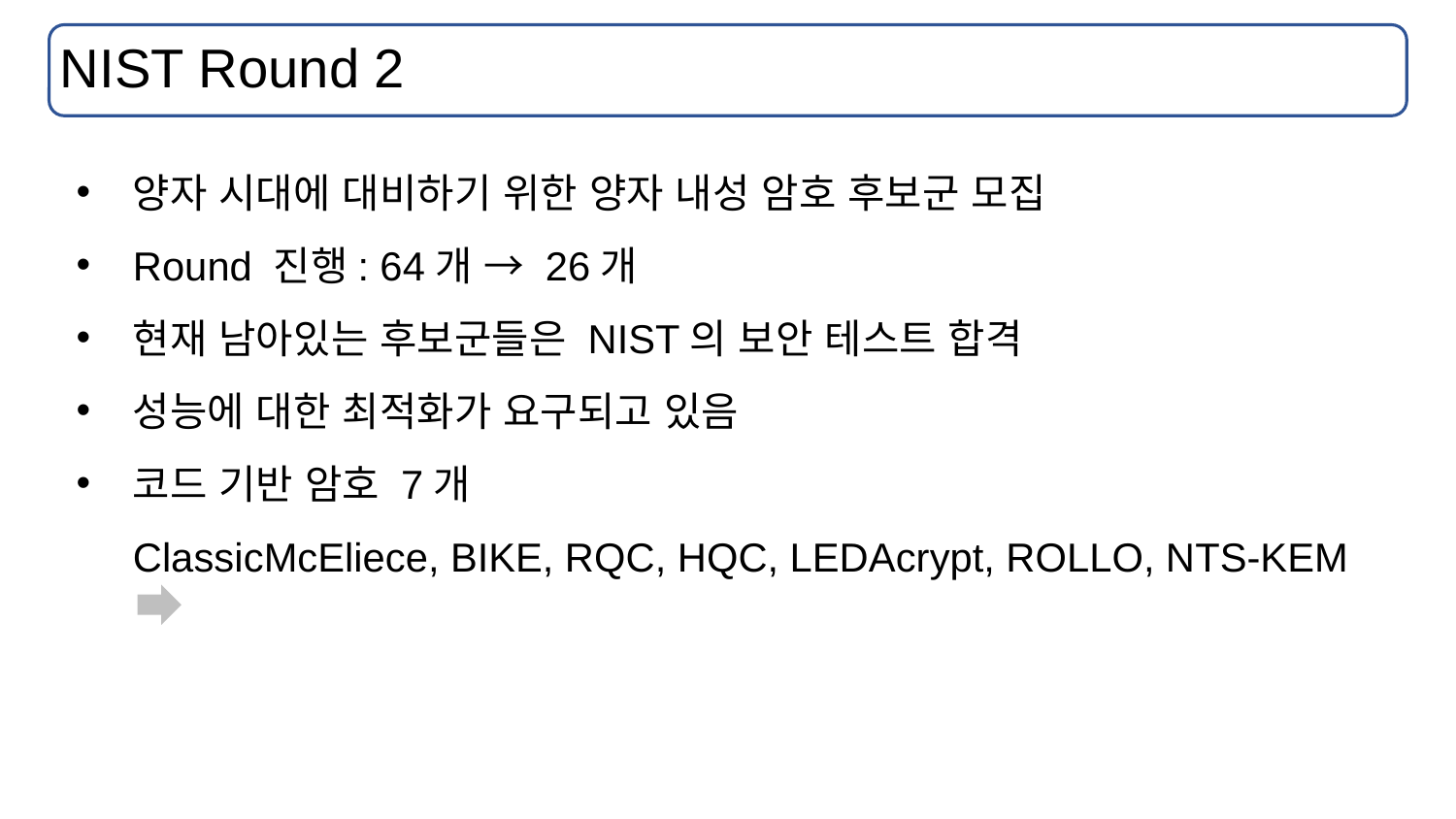

# NIST Round 2
양자 시대에 대비하기 위한 양자 내성 암호 후보군 모집
Round 진행: 64개 → 26개
현재 남아있는 후보군들은 NIST의 보안 테스트 합격
성능에 대한 최적화가 요구되고 있음
코드 기반 암호 7개
ClassicMcEliece, BIKE, RQC, HQC, LEDAcrypt, ROLLO, NTS-KEM